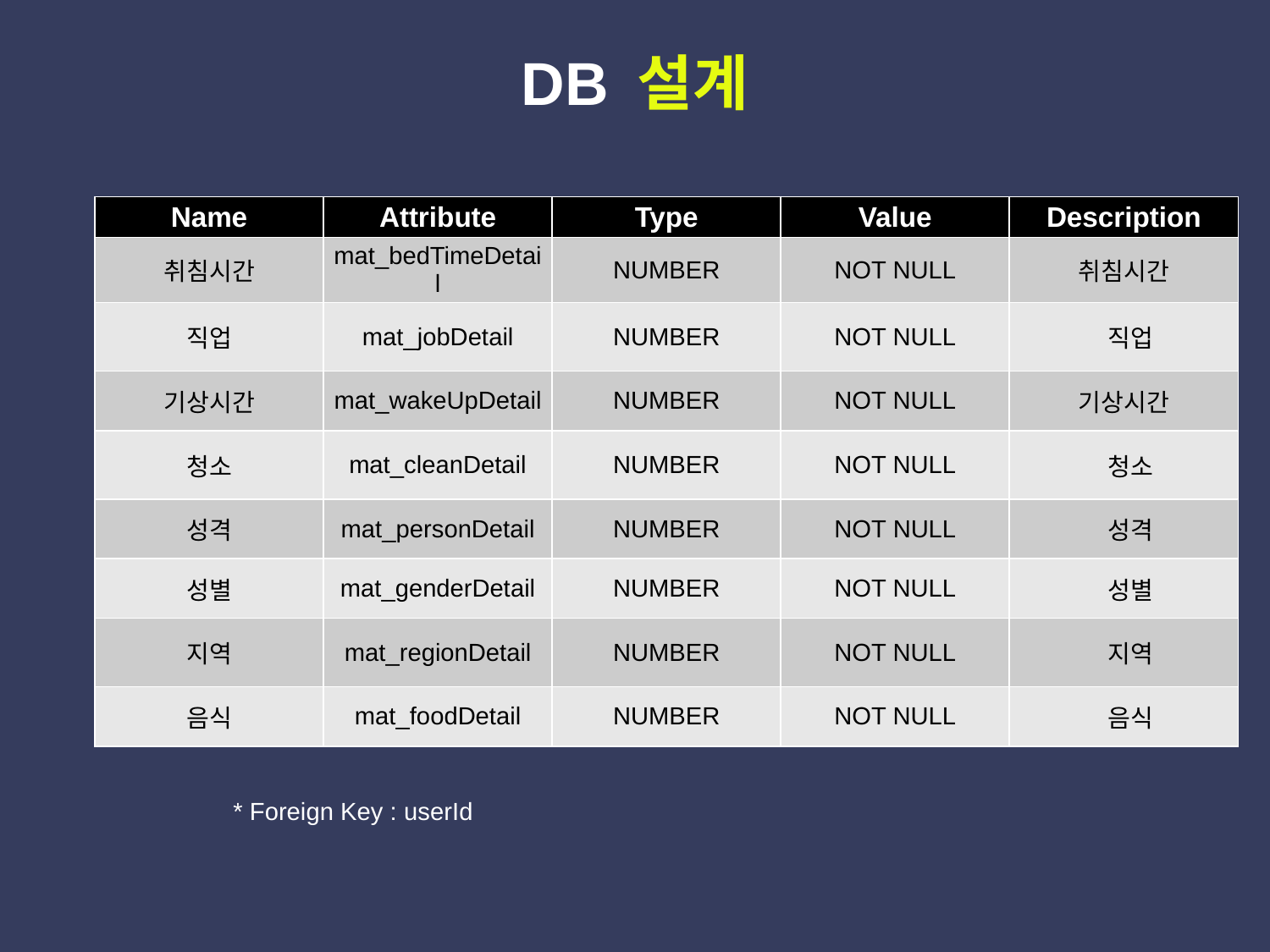

DB 설계
    Matching Table : 매칭중요도의 정보를 저장할 테이블
| Name | Attribute | Type | Value | Description |
| --- | --- | --- | --- | --- |
| 취침시간 | mat\_bedTimeDetail | NUMBER | NOT NULL | 취침시간 |
| 직업 | mat\_jobDetail | NUMBER | NOT NULL | 직업 |
| 기상시간 | mat\_wakeUpDetail | NUMBER | NOT NULL | 기상시간 |
| 청소 | mat\_cleanDetail | NUMBER | NOT NULL | 청소 |
| 성격 | mat\_personDetail | NUMBER | NOT NULL | 성격 |
| 성별 | mat\_genderDetail | NUMBER | NOT NULL | 성별 |
| 지역 | mat\_regionDetail | NUMBER | NOT NULL | 지역 |
| 음식 | mat\_foodDetail | NUMBER | NOT NULL | 음식 |
* Foreign Key : userId